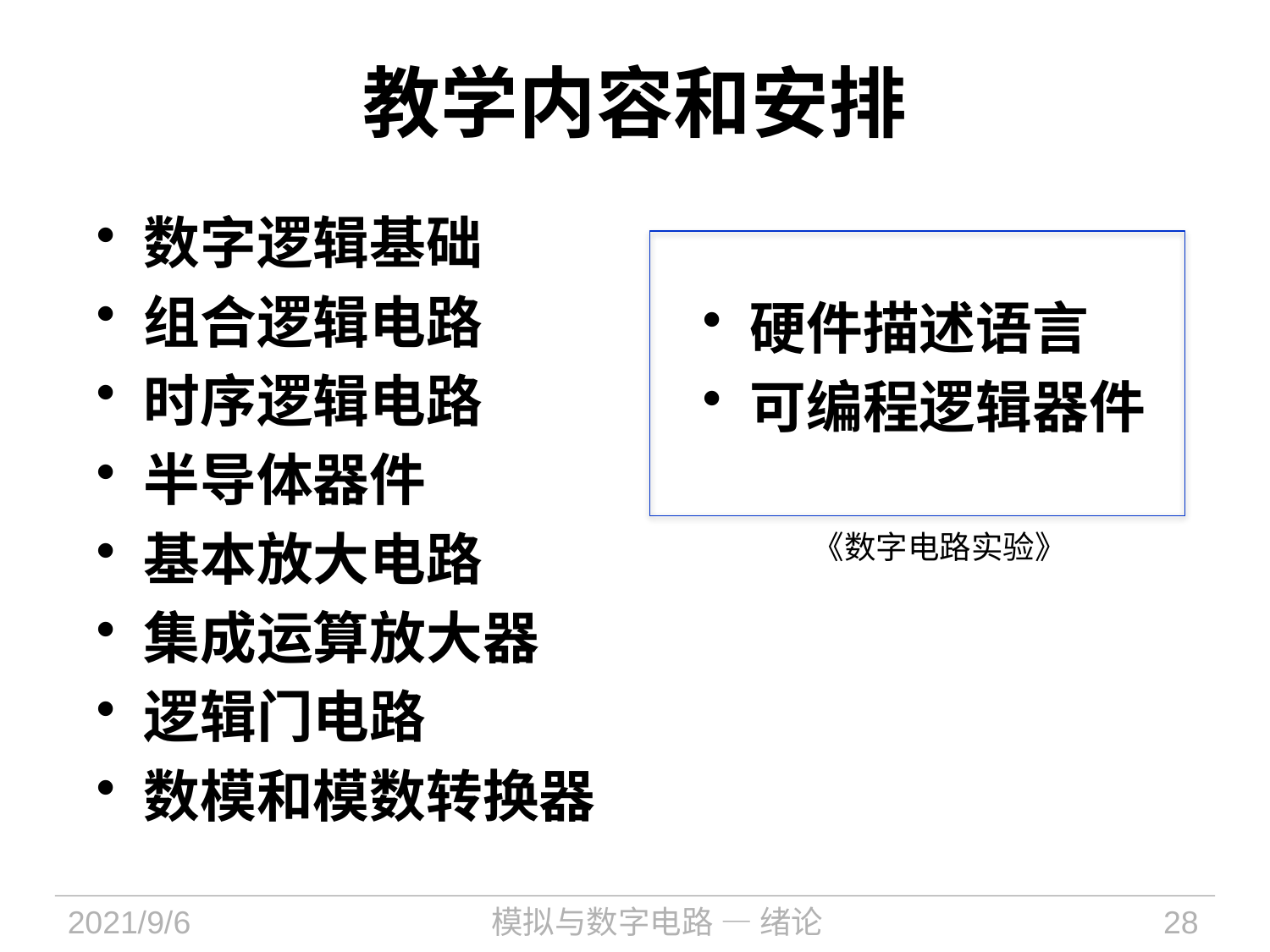

# 教学内容和安排
数字逻辑基础
组合逻辑电路
时序逻辑电路
半导体器件
基本放大电路
集成运算放大器
逻辑门电路
数模和模数转换器

《数字电路实验》
硬件描述语言
可编程逻辑器件
2021/9/6
模拟与数字电路 — 绪论
28